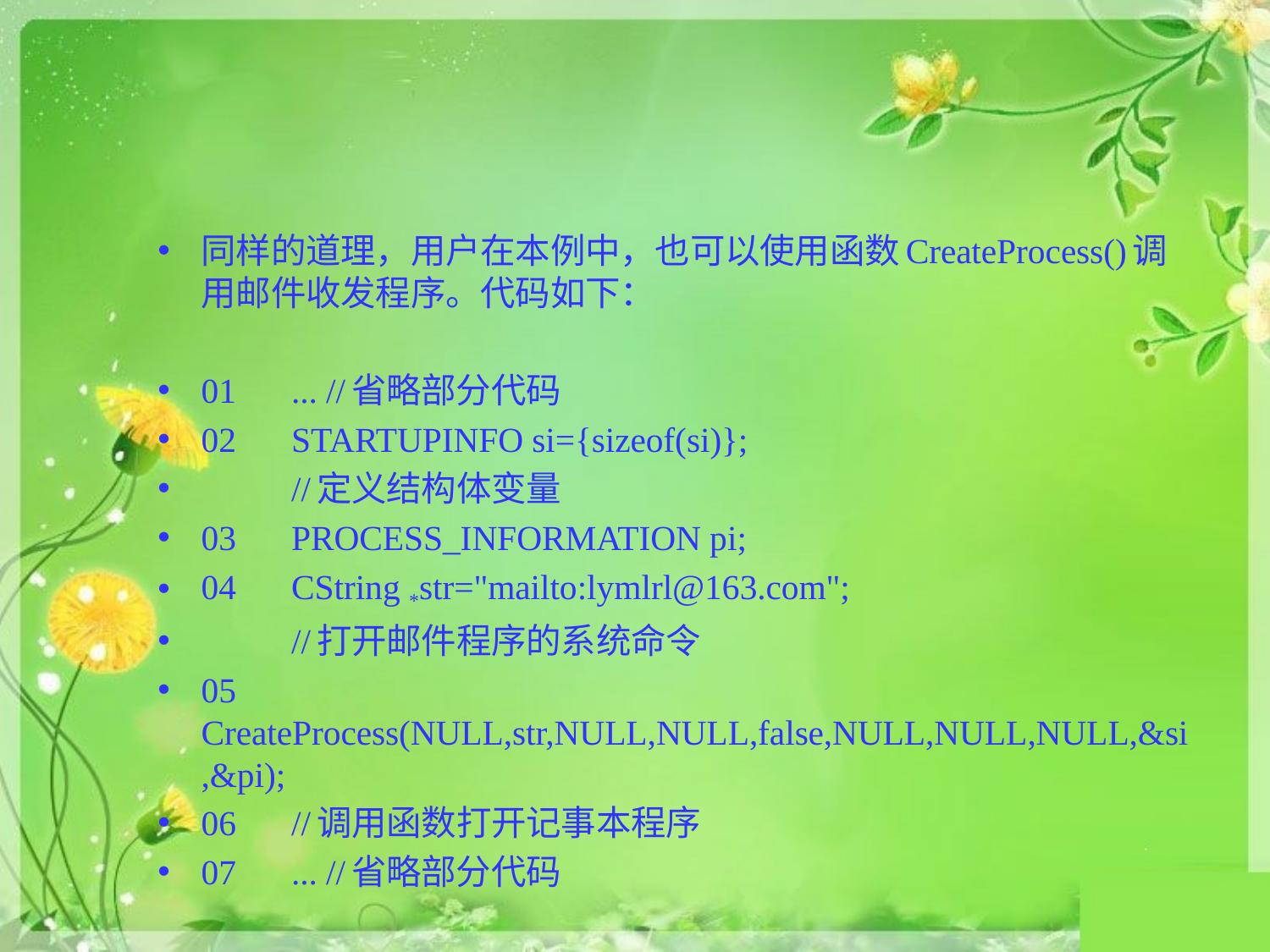

#
同样的道理，用户在本例中，也可以使用函数CreateProcess()调用邮件收发程序。代码如下：

01	... //省略部分代码
02	STARTUPINFO si={sizeof(si)};
	//定义结构体变量
03	PROCESS_INFORMATION pi;
04	CString *str="mailto:lymlrl@163.com";
	//打开邮件程序的系统命令
05	CreateProcess(NULL,str,NULL,NULL,false,NULL,NULL,NULL,&si,&pi);
06	//调用函数打开记事本程序
07	... //省略部分代码